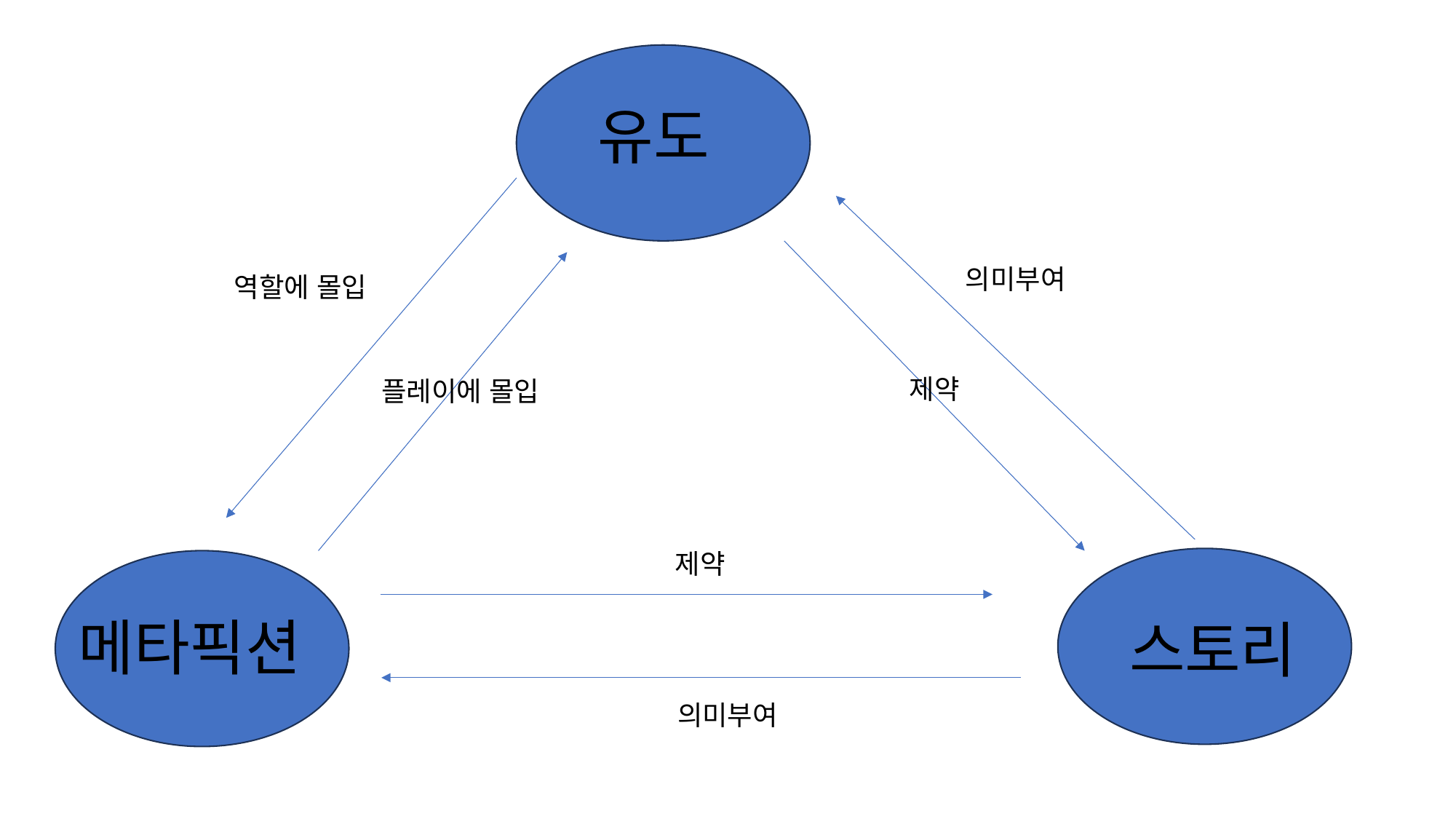

유도
의미부여
역할에 몰입
제약
플레이에 몰입
제약

메타픽션
스토리
의미부여